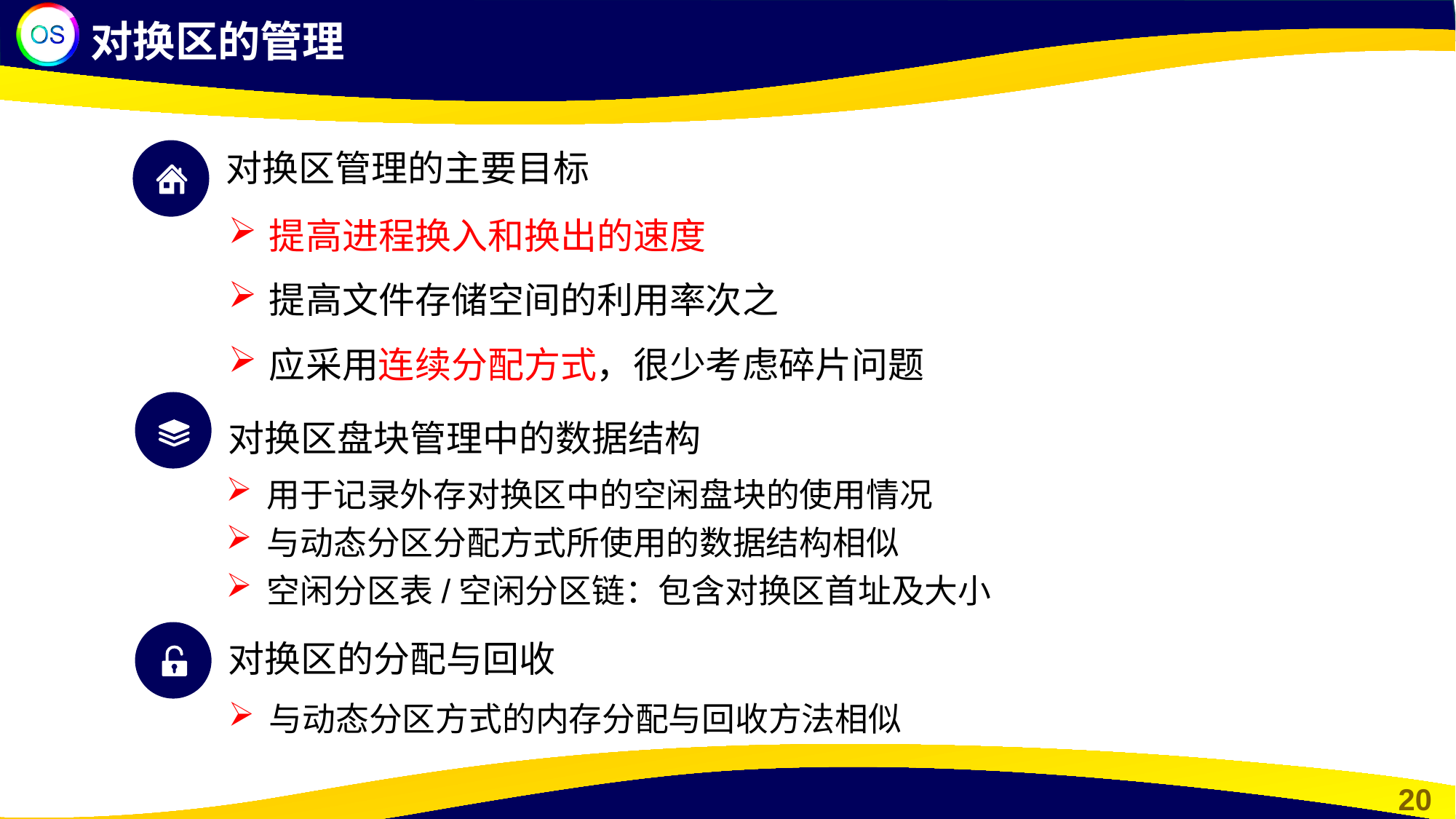

对换区的管理

对换区管理的主要目标

提高进程换入和换出的速度
提高文件存储空间的利用率次之
应采用连续分配方式，很少考虑碎片问题

对换区盘块管理中的数据结构

用于记录外存对换区中的空闲盘块的使用情况
与动态分区分配方式所使用的数据结构相似
空闲分区表/空闲分区链：包含对换区首址及大小

对换区的分配与回收

与动态分区方式的内存分配与回收方法相似